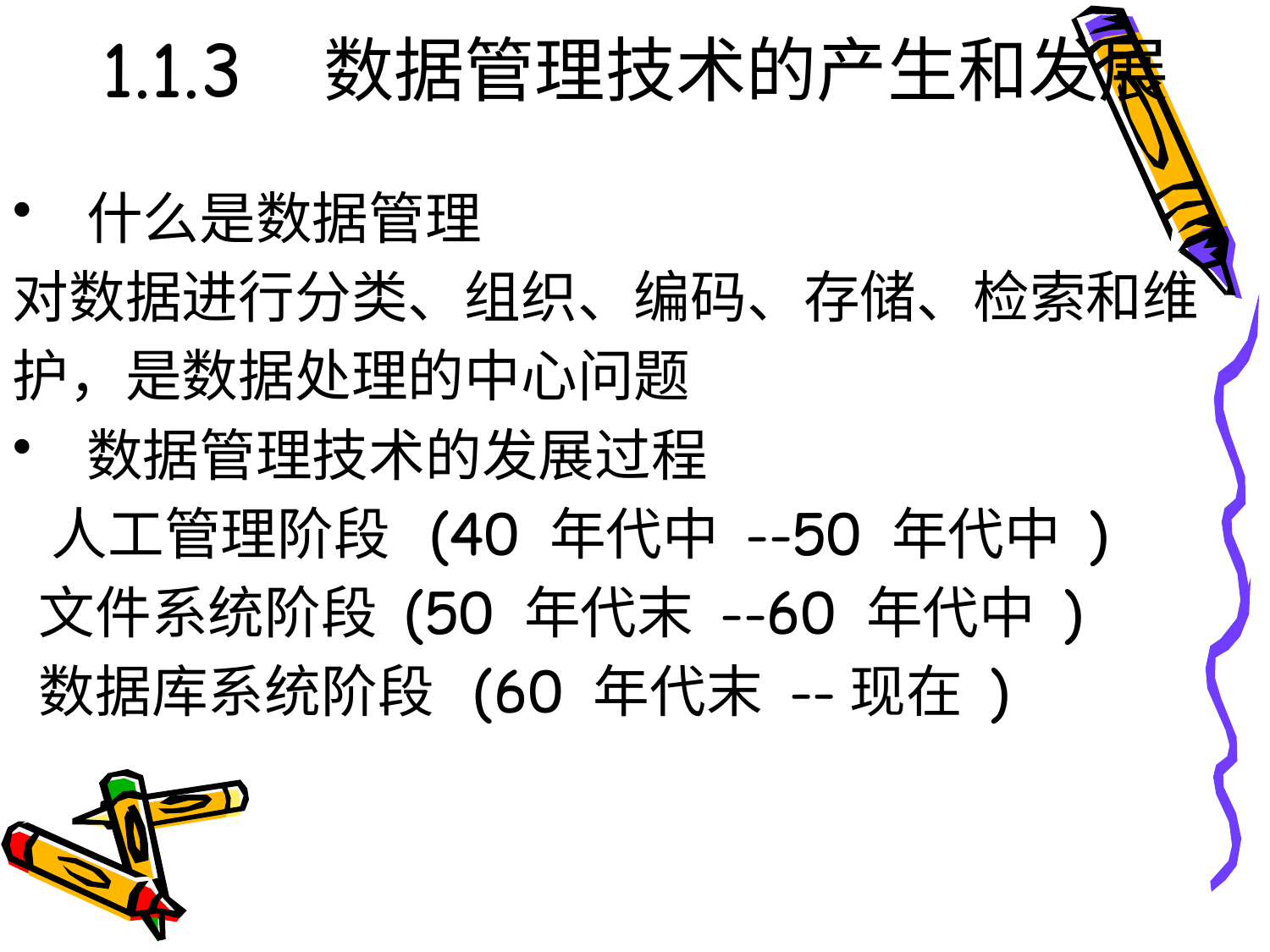

# 1.1.3   数据管理技术的产生和发展
 什么是数据管理
对数据进行分类、组织、编码、存储、检索和维
护，是数据处理的中心问题
 数据管理技术的发展过程
  人工管理阶段  (40 年代中 --50 年代中 )
 文件系统阶段 (50 年代末 --60 年代中 )
 数据库系统阶段  (60 年代末 --现在 )